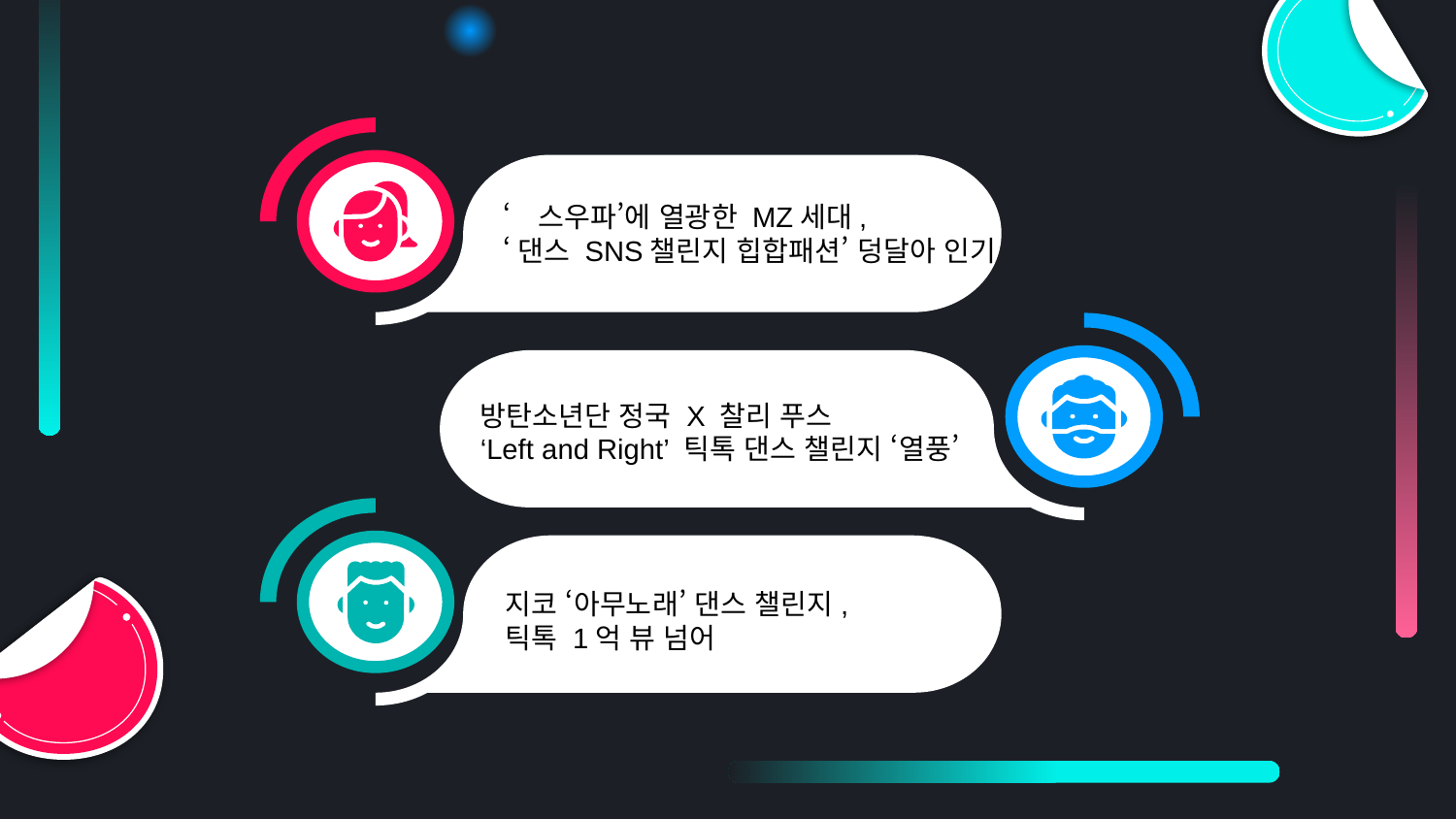

‘스우파’에 열광한 MZ세대,
‘댄스 SNS챌린지 힙합패션’ 덩달아 인기

방탄소년단 정국 X 찰리 푸스
‘Left and Right’ 틱톡 댄스 챌린지 ‘열풍’

지코 ‘아무노래’ 댄스 챌린지,
틱톡 1억 뷰 넘어